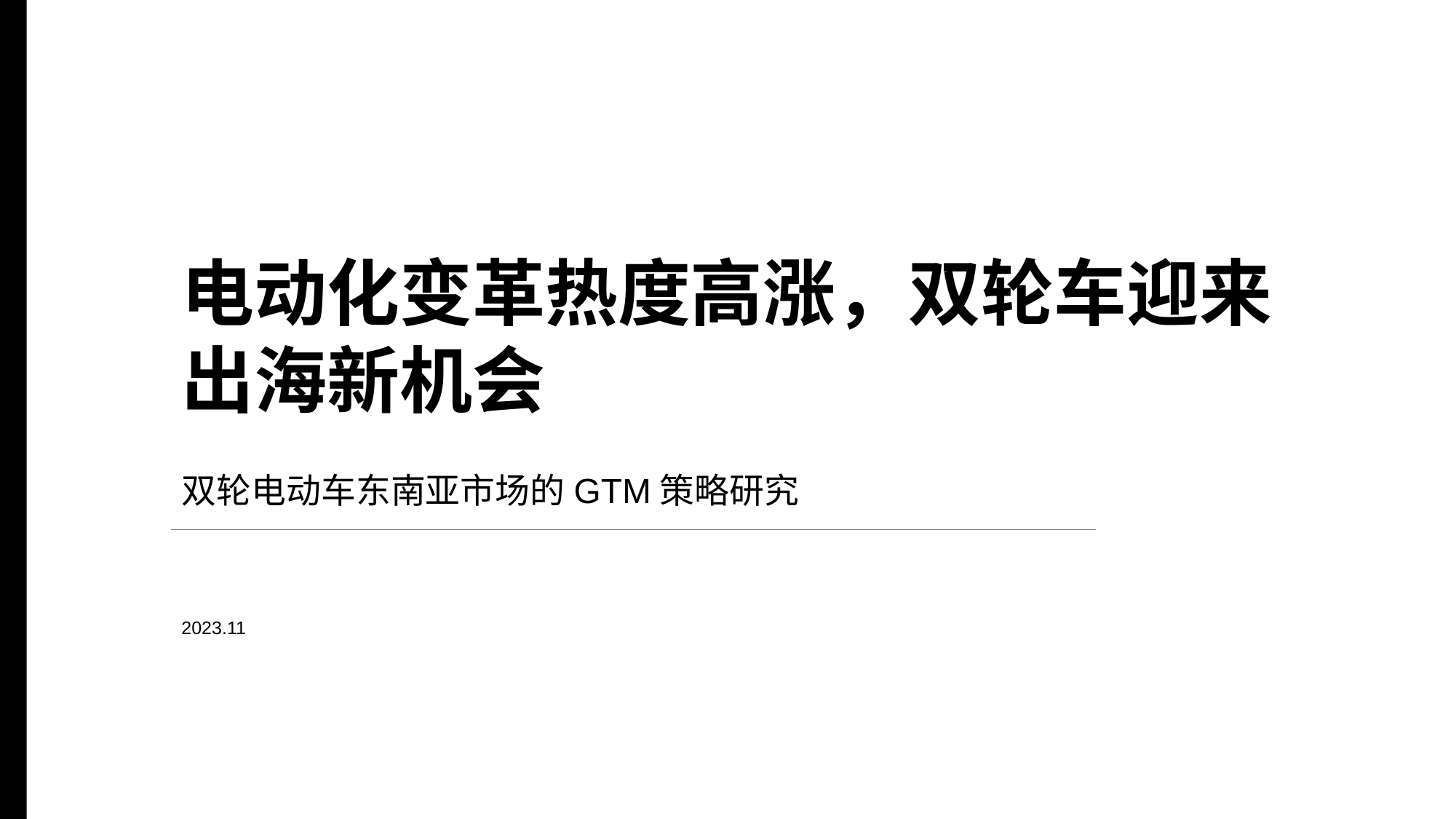

电动化变革热度高涨，双轮车迎来出海新机会
双轮电动车东南亚市场的GTM策略研究
2023.11